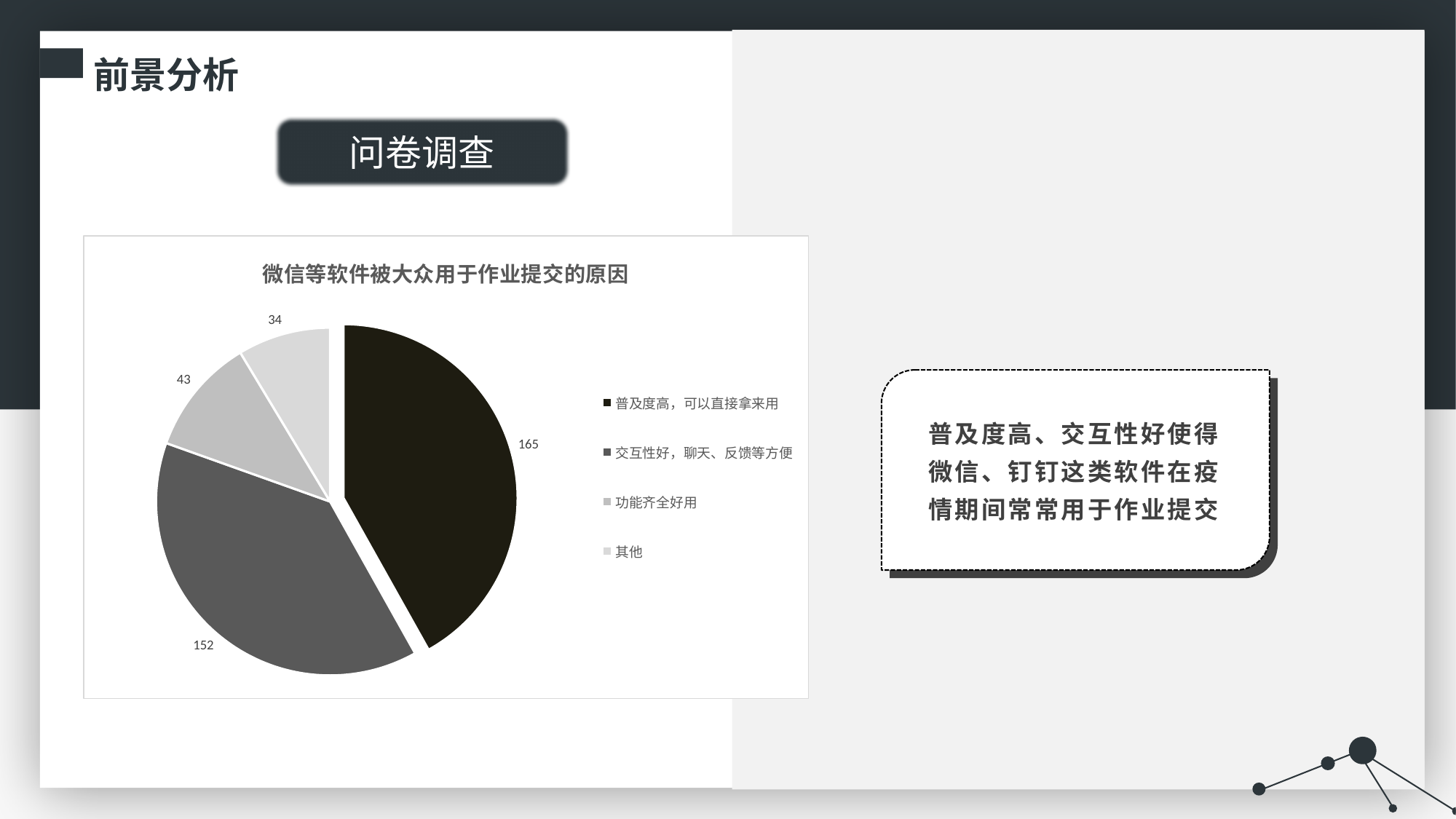

前景分析

被409个学区、大学和教育机构使用

问卷调查

### Chart: 微信等软件被大众用于作业提交的原因

| Category |  |
|---|---|
| 普及度高，可以直接拿来用 | 165.0 |
| 交互性好，聊天、反馈等方便 | 152.0 |
| 功能齐全好用 | 43.0 |
| 其他 | 34.0 |

普及度高、交互性好使得微信、钉钉这类软件在疫情期间常常用于作业提交